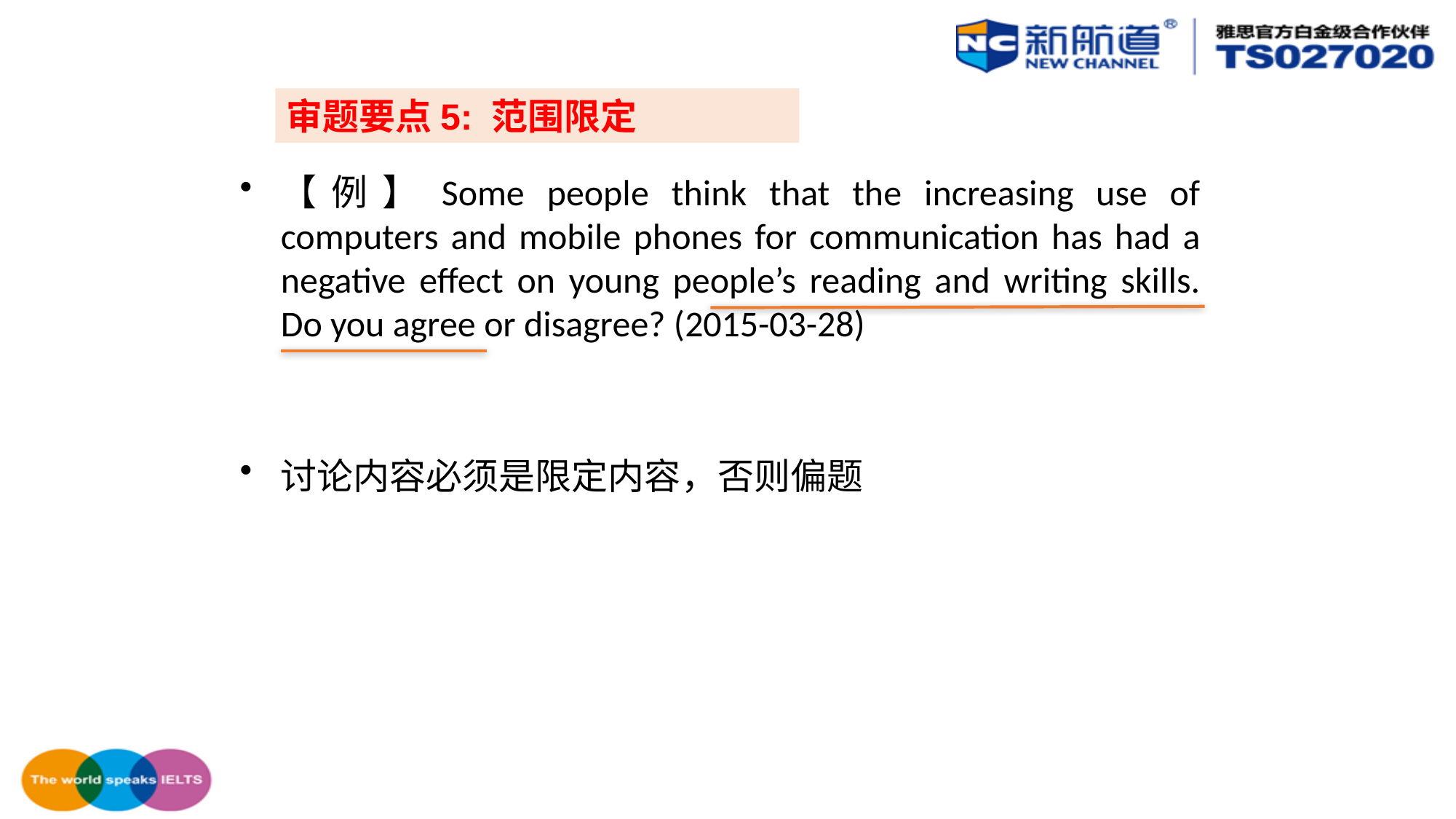

【例】Some people think that the increasing use of computers and mobile phones for communication has had a negative effect on young people’s reading and writing skills. Do you agree or disagree? (2015-03-28)

讨论内容必须是限定内容，否则偏题
审题要点5: 范围限定